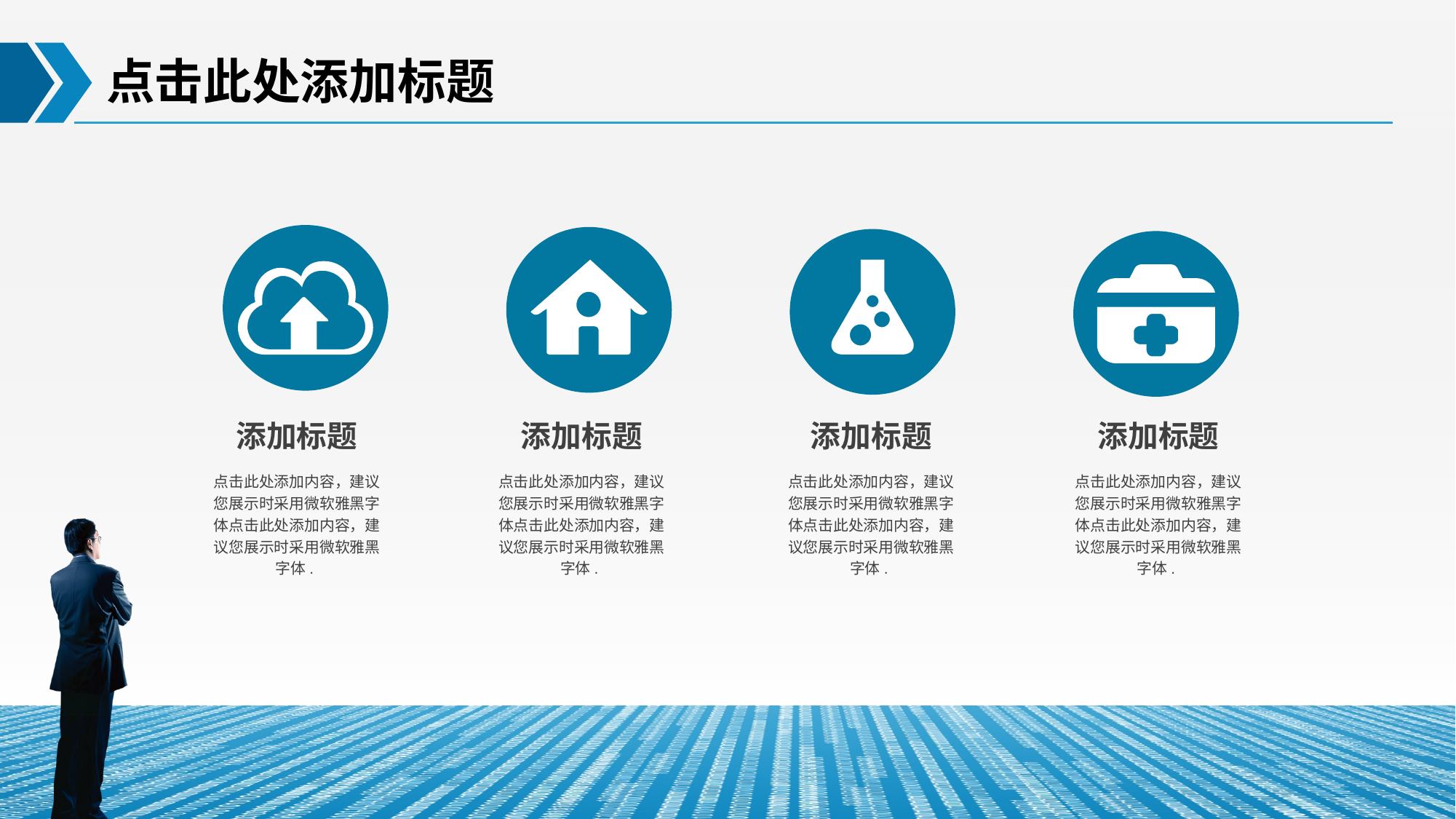

点击此处添加标题

添加标题
点击此处添加内容，建议您展示时采用微软雅黑字体点击此处添加内容，建议您展示时采用微软雅黑字体.
添加标题
点击此处添加内容，建议您展示时采用微软雅黑字体点击此处添加内容，建议您展示时采用微软雅黑字体.
添加标题
点击此处添加内容，建议您展示时采用微软雅黑字体点击此处添加内容，建议您展示时采用微软雅黑字体.
添加标题
点击此处添加内容，建议您展示时采用微软雅黑字体点击此处添加内容，建议您展示时采用微软雅黑字体.